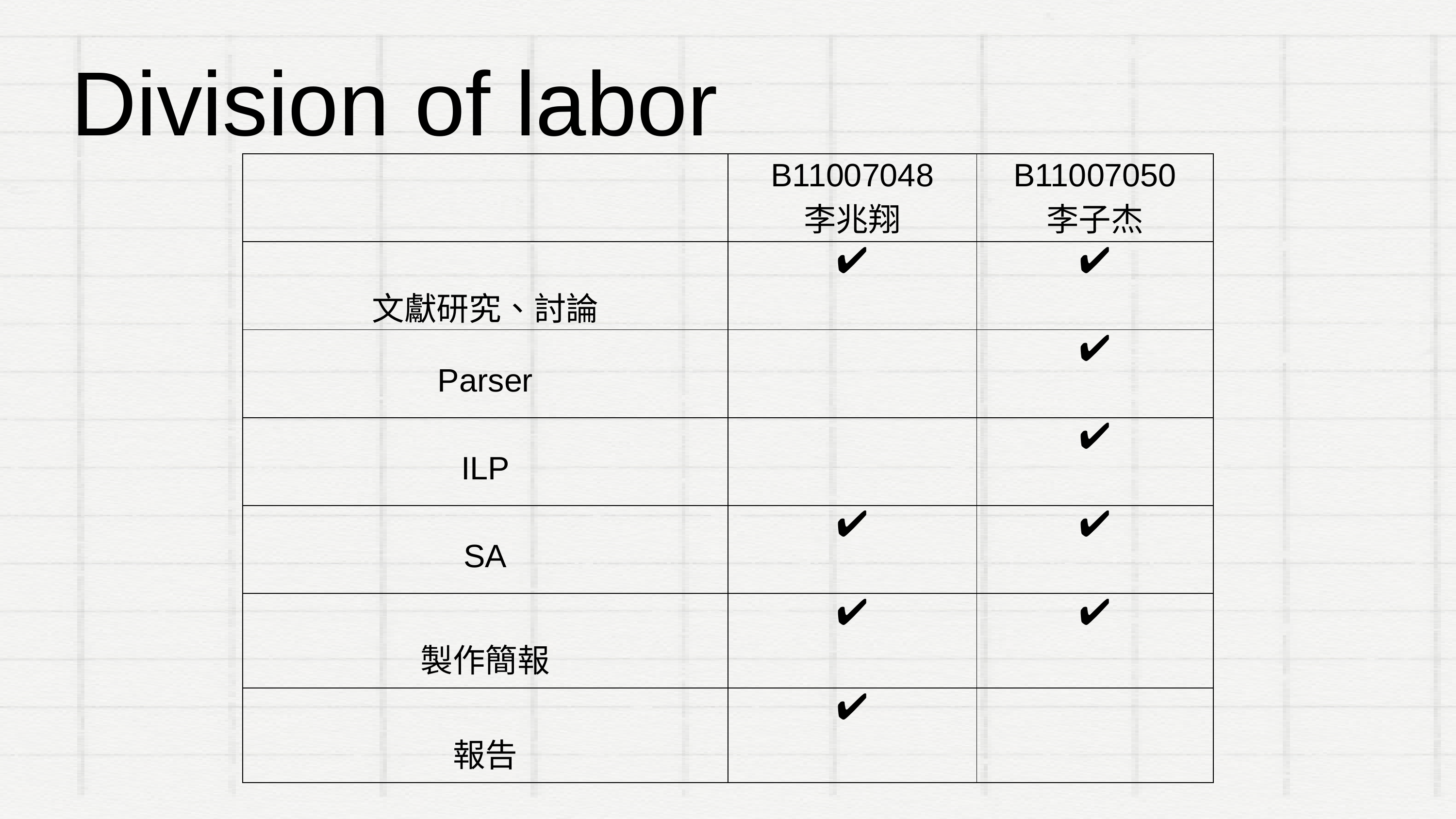

Division of labor
|  | B11007048 李兆翔 | B11007050 李子杰 |
| --- | --- | --- |
| 文獻研究、討論 | ✔ | ✔ |
| Parser |  | ✔ |
| ILP |  | ✔ |
| SA | ✔ | ✔ |
| 製作簡報 | ✔ | ✔ |
| 報告 | ✔ |  |